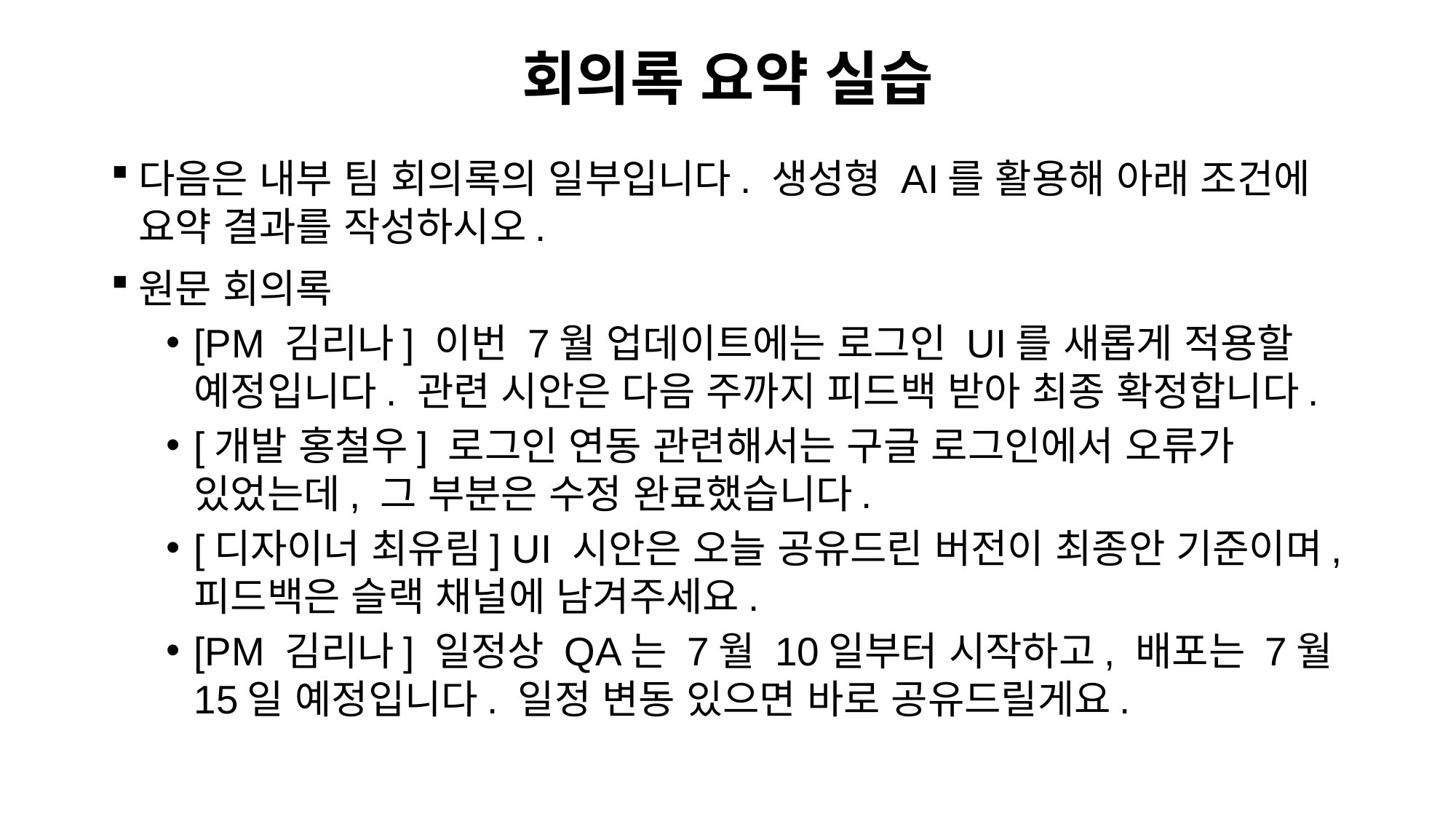

# 회의록 요약 실습
다음은 내부 팀 회의록의 일부입니다. 생성형 AI를 활용해 아래 조건에 요약 결과를 작성하시오.
원문 회의록
[PM 김리나] 이번 7월 업데이트에는 로그인 UI를 새롭게 적용할 예정입니다. 관련 시안은 다음 주까지 피드백 받아 최종 확정합니다.
[개발 홍철우] 로그인 연동 관련해서는 구글 로그인에서 오류가 있었는데, 그 부분은 수정 완료했습니다.
[디자이너 최유림] UI 시안은 오늘 공유드린 버전이 최종안 기준이며, 피드백은 슬랙 채널에 남겨주세요.
[PM 김리나] 일정상 QA는 7월 10일부터 시작하고, 배포는 7월 15일 예정입니다. 일정 변동 있으면 바로 공유드릴게요.